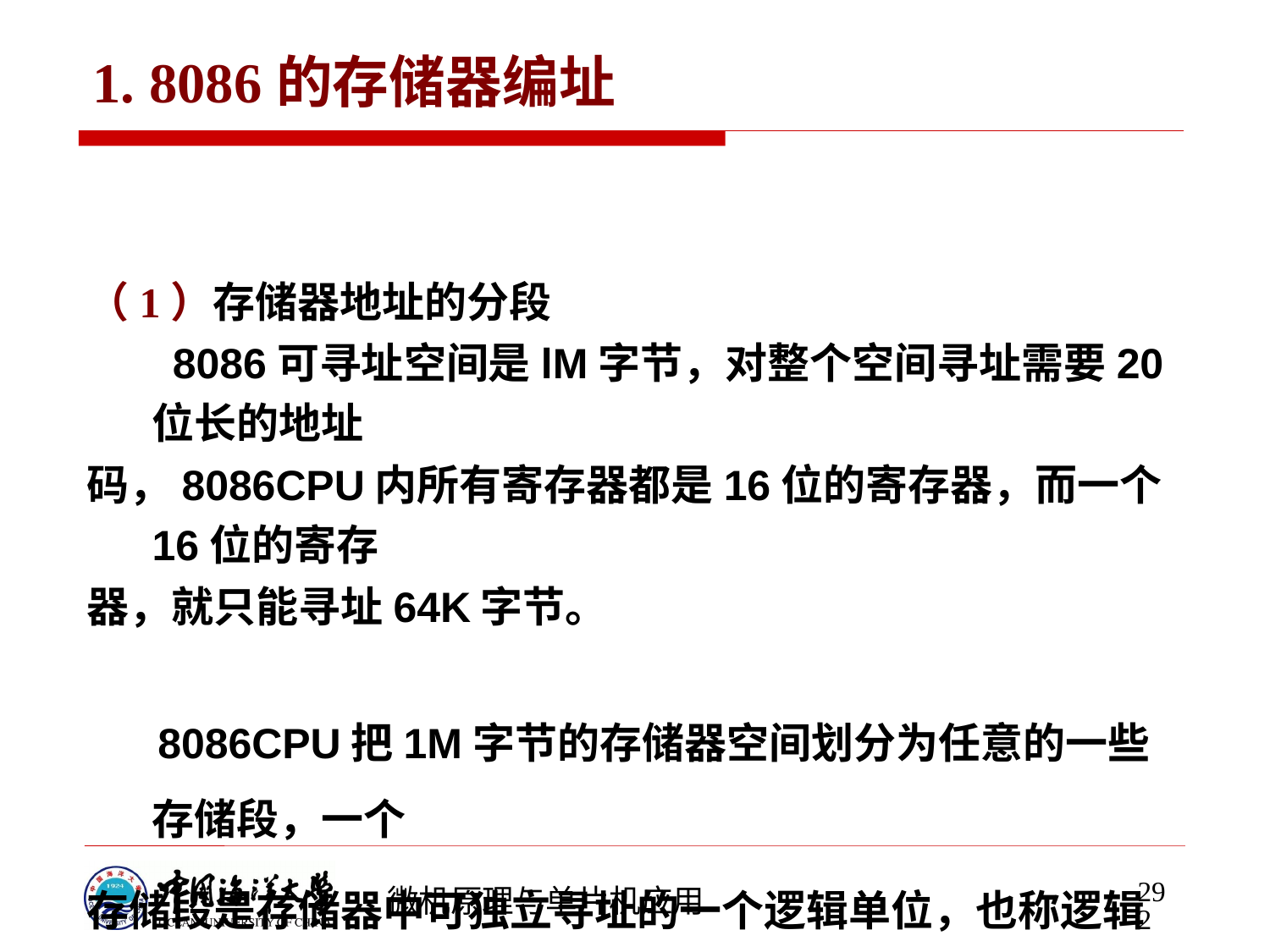

# 1. 8086的存储器编址
（1）存储器地址的分段
        8086可寻址空间是lM字节，对整个空间寻址需要20位长的地址
码，8086CPU内所有寄存器都是16位的寄存器，而一个16位的寄存
器，就只能寻址64K字节。

      8086CPU把1M字节的存储器空间划分为任意的一些存储段，一个
存储段是存储器中可独立寻址的一个逻辑单位，也称逻辑段，每个段
的长度最多为64K字节。
        8086CPU中有四段寄存器：CS，DS，SS和ES，这四个段寄存器
存放了CPU当前可以寻址的四个段的基址，也即可以从这四个段寄存
器规定的逻辑段中存取指令代码和数据。
292